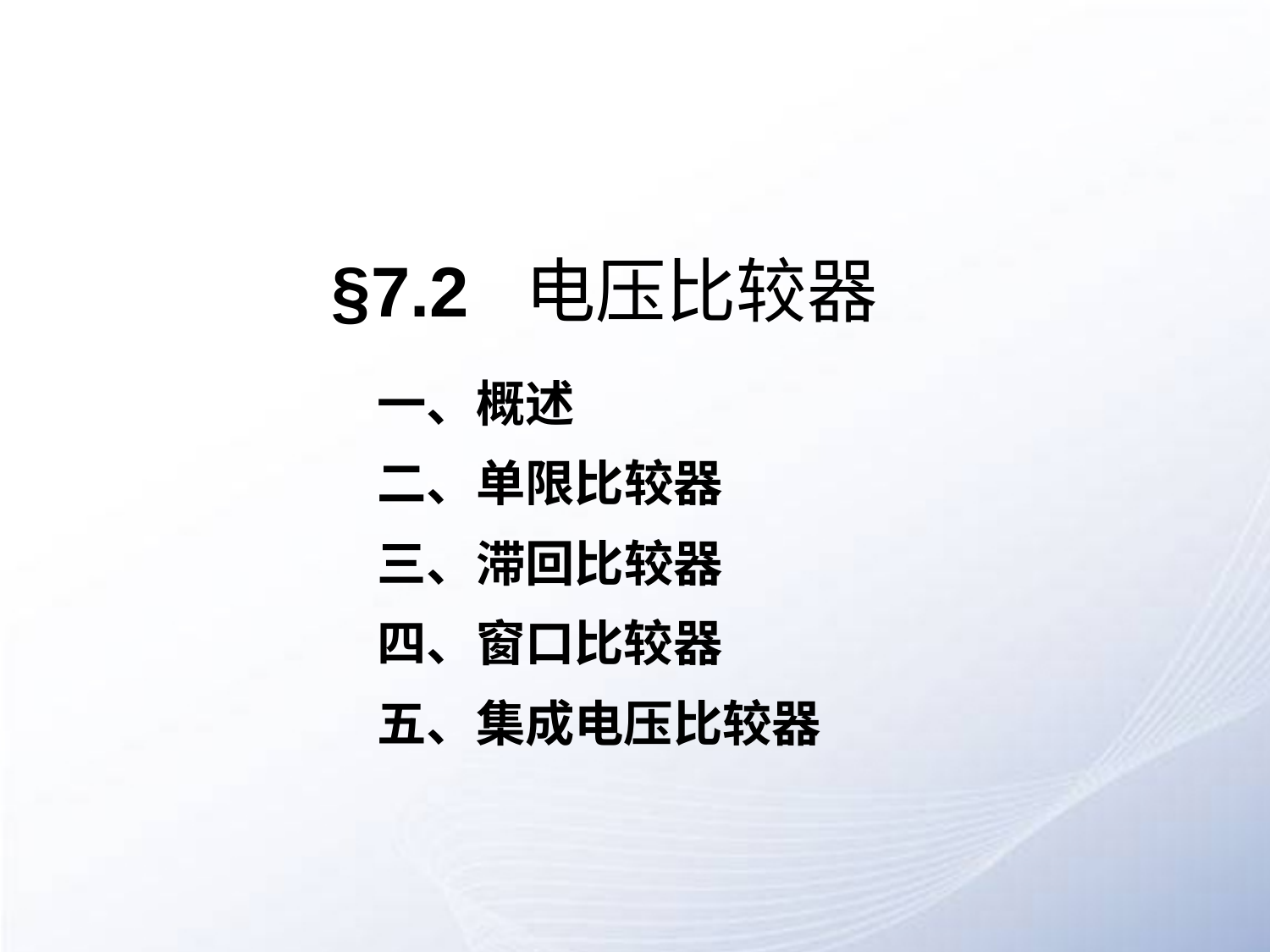

# §7.2  电压比较器
一、概述
二、单限比较器
三、滞回比较器
四、窗口比较器
五、集成电压比较器